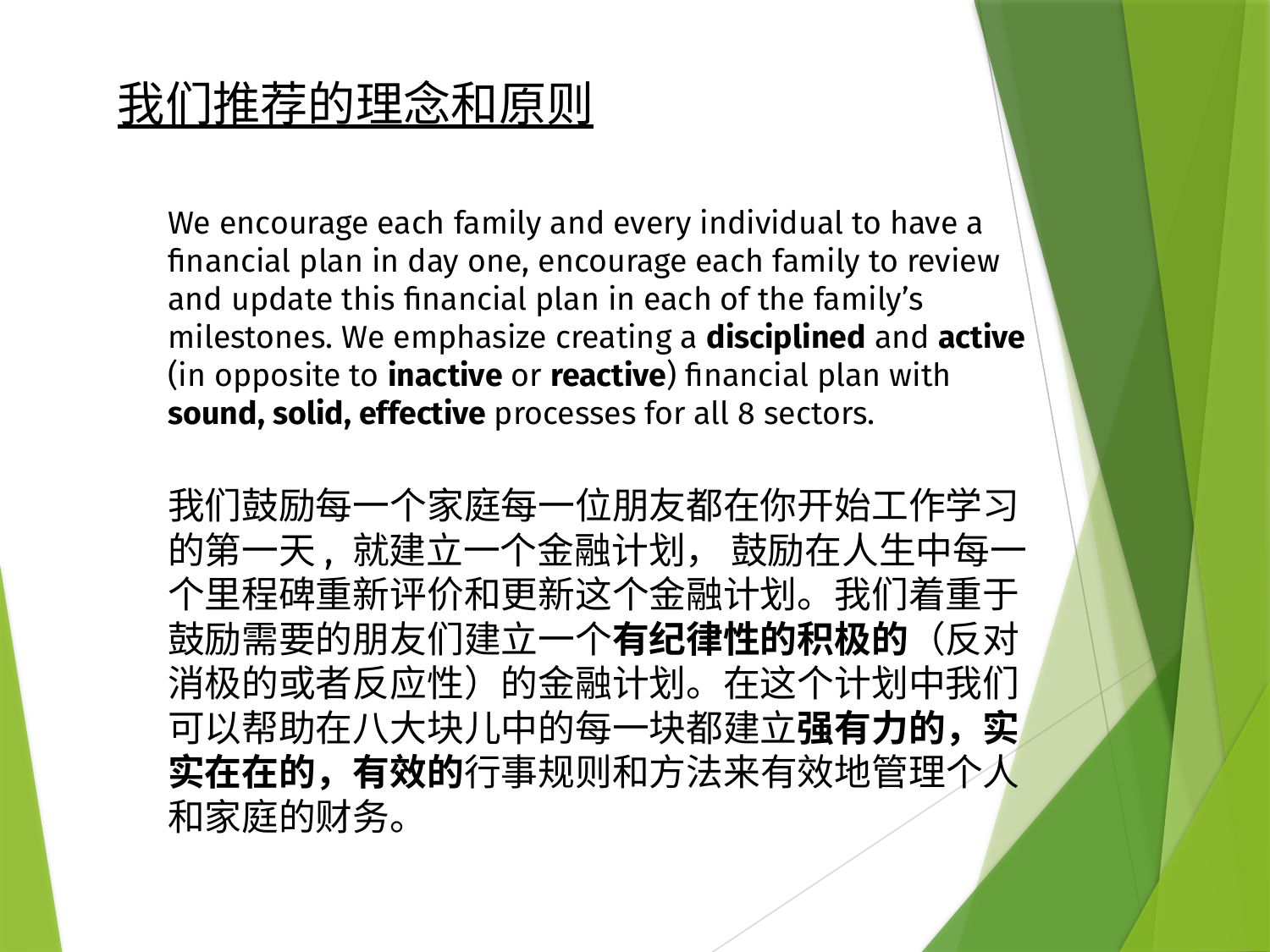

我们推荐的理念和原则
We encourage each family and every individual to have a financial plan in day one, encourage each family to review and update this financial plan in each of the family’s milestones. We emphasize creating a disciplined and active (in opposite to inactive or reactive) financial plan with sound, solid, effective processes for all 8 sectors.
我们鼓励每一个家庭每一位朋友都在你开始工作学习的第一天, 就建立一个金融计划， 鼓励在人生中每一个里程碑重新评价和更新这个金融计划。我们着重于鼓励需要的朋友们建立一个有纪律性的积极的（反对消极的或者反应性）的金融计划。在这个计划中我们可以帮助在八大块儿中的每一块都建立强有力的，实实在在的，有效的行事规则和方法来有效地管理个人和家庭的财务。